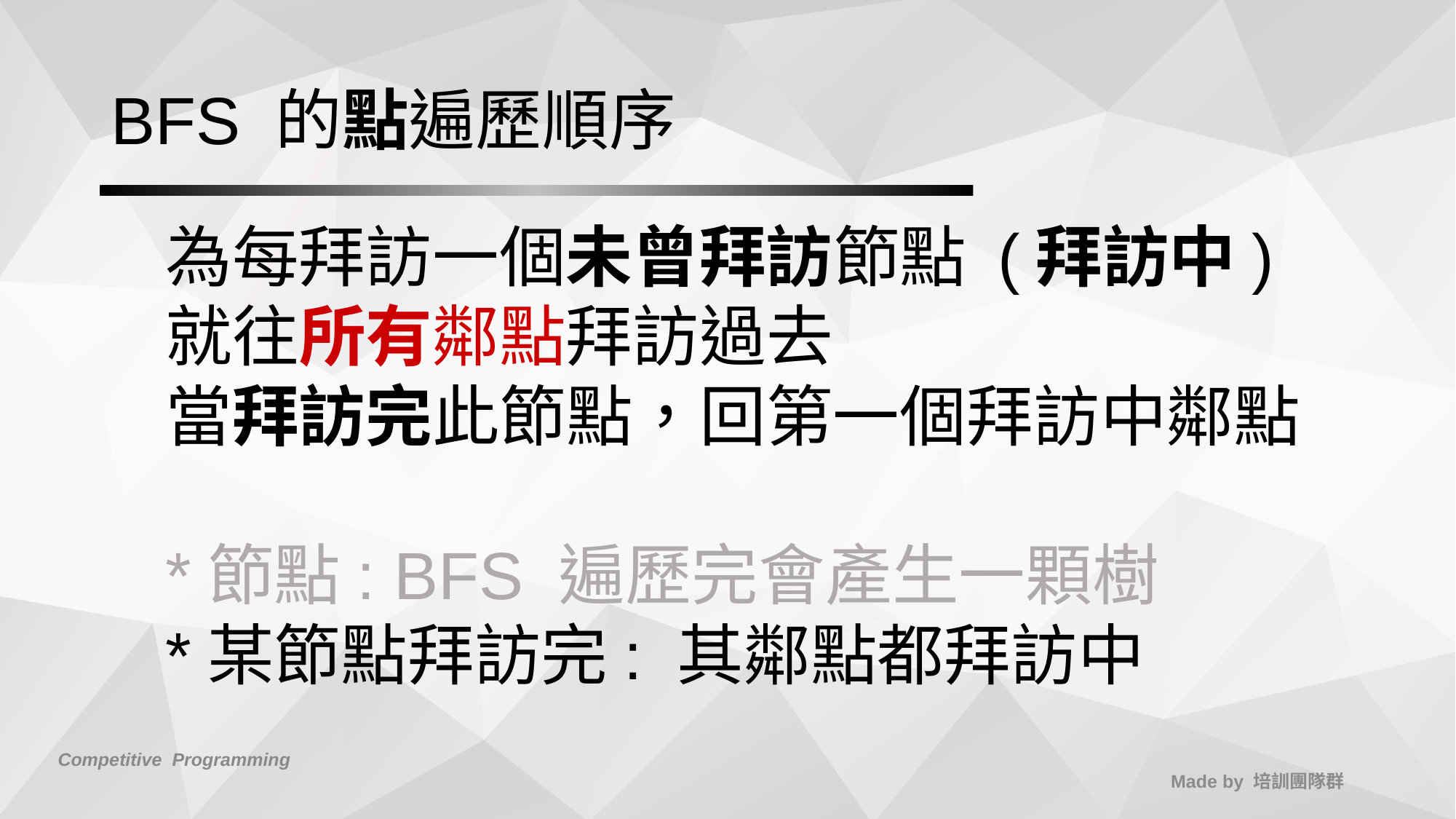

# BFS 的點遍歷順序
為每拜訪一個未曾拜訪節點 (拜訪中)
就往所有鄰點拜訪過去
當拜訪完此節點，回第一個拜訪中鄰點

*節點: BFS 遍歷完會產生一顆樹
*某節點拜訪完: 其鄰點都拜訪中